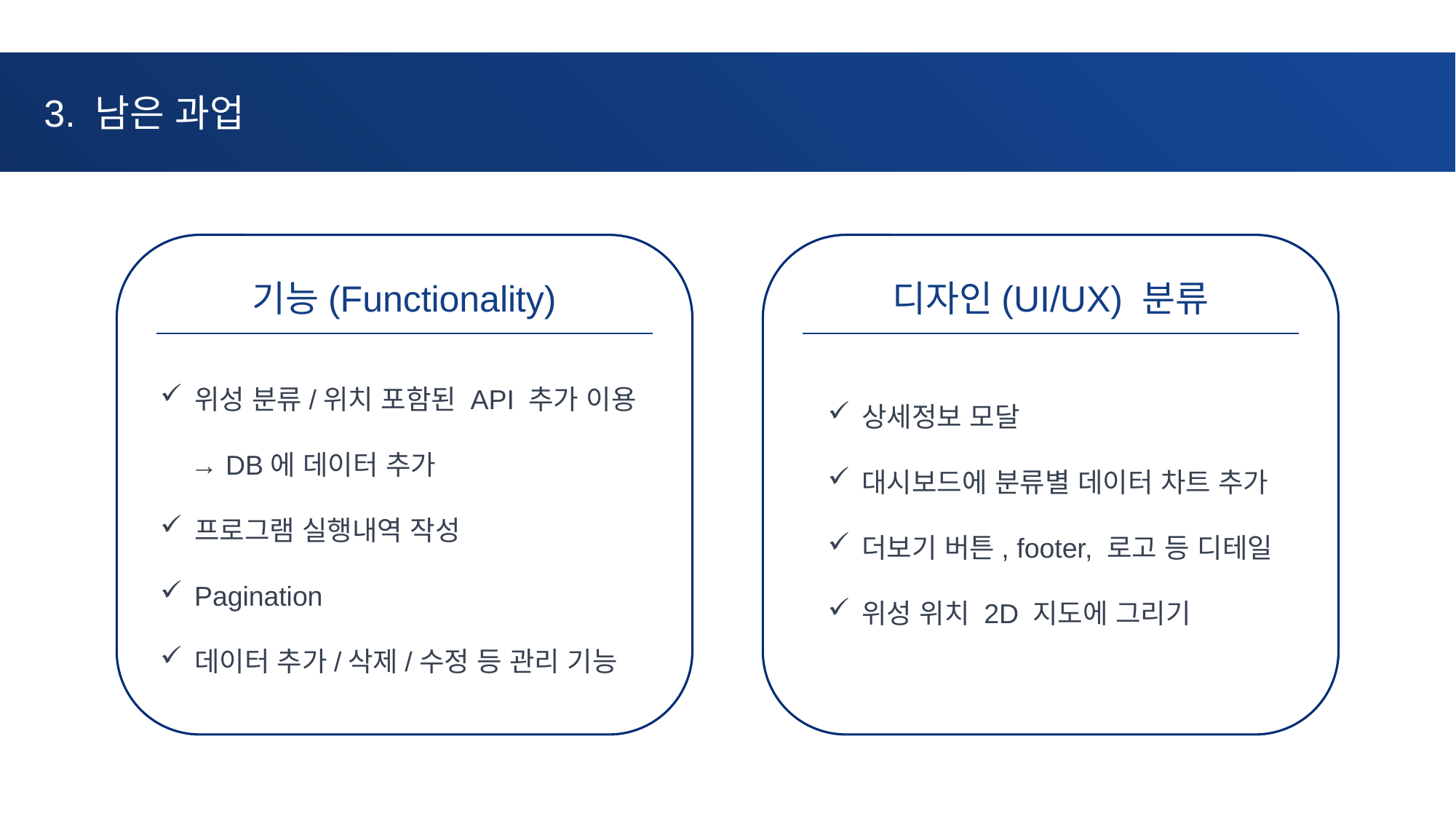

남은 과업
3. 남은 과업

기능(Functionality)
디자인(UI/UX) 분류
위성 분류/위치 포함된 API 추가 이용
    → DB에 데이터 추가
프로그램 실행내역 작성
Pagination
데이터 추가/삭제/수정 등 관리 기능

상세정보 모달
대시보드에 분류별 데이터 차트 추가
더보기 버튼, footer, 로고 등 디테일
위성 위치 2D 지도에 그리기